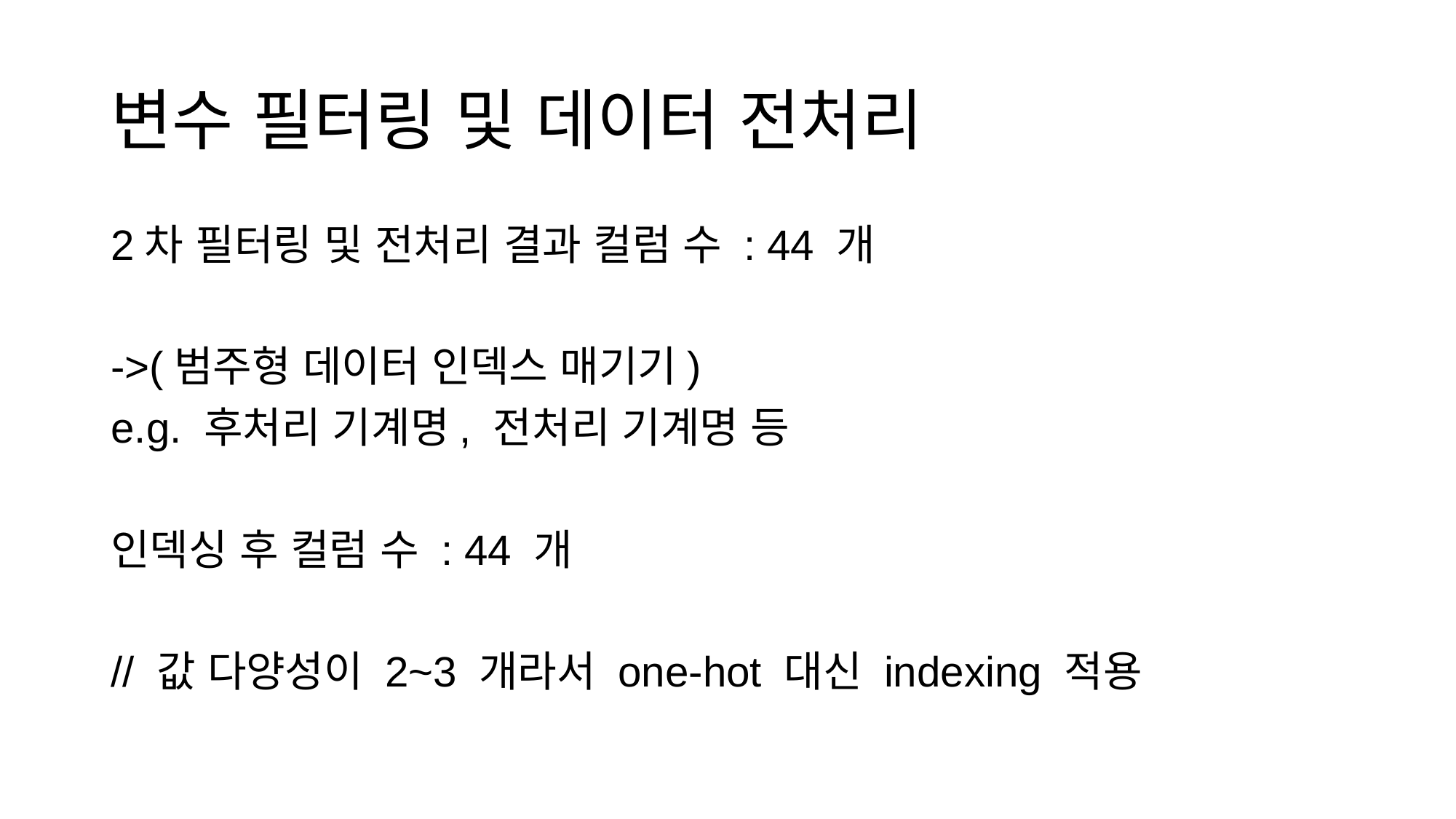

# 변수 필터링 및 데이터 전처리
2차 필터링 및 전처리 결과 컬럼 수 : 44 개

->(범주형 데이터 인덱스 매기기)
e.g. 후처리 기계명, 전처리 기계명 등

인덱싱 후 컬럼 수 : 44 개

// 값 다양성이 2~3 개라서 one-hot 대신 indexing 적용